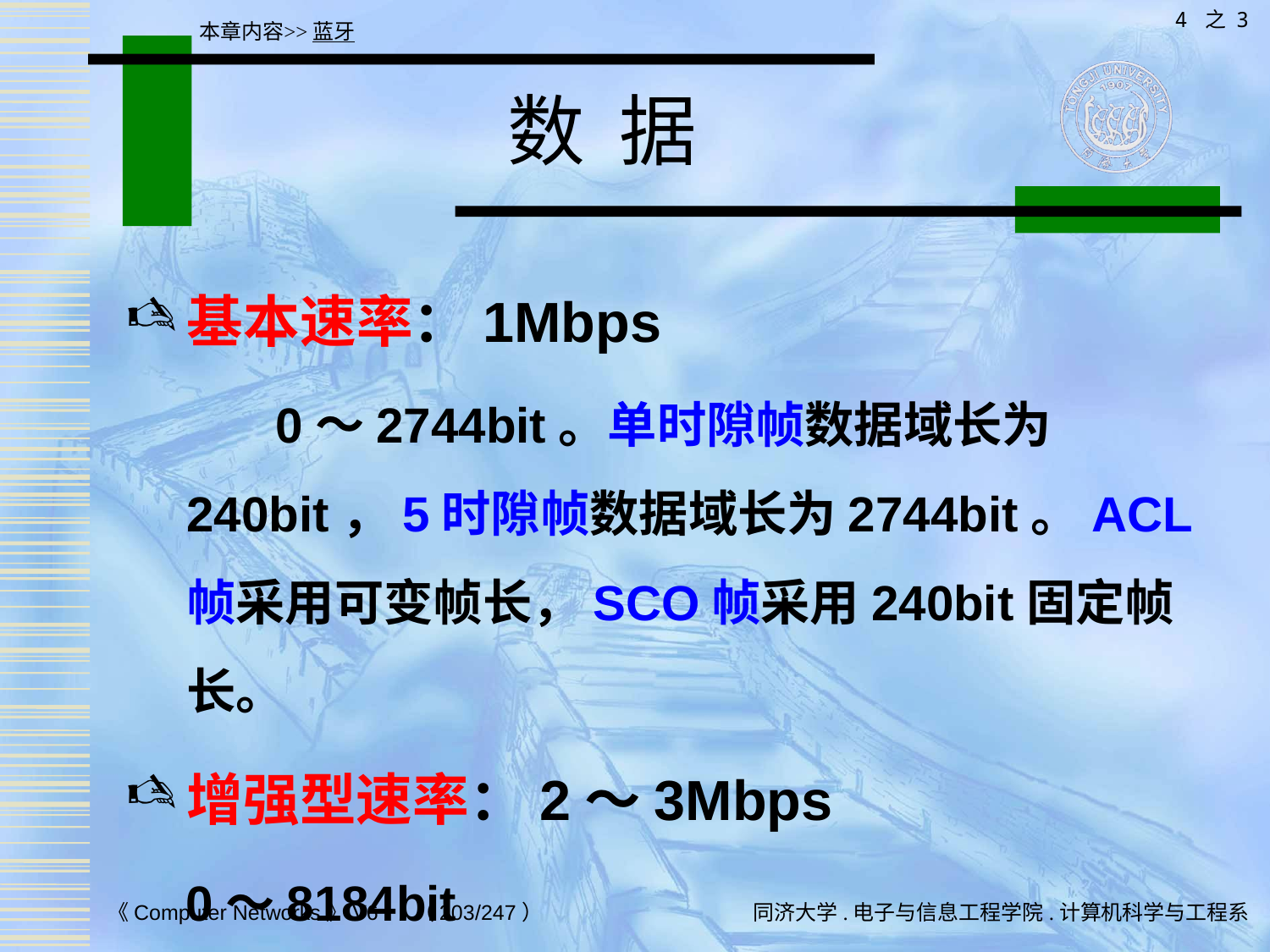

4 之 3
本章内容>>蓝牙
# 数  据
基本速率：1Mbps
 0～2744bit。单时隙帧数据域长为240bit，5时隙帧数据域长为2744bit。ACL帧采用可变帧长，SCO帧采用240bit固定帧长。
增强型速率：2～3Mbps
0～8184bit